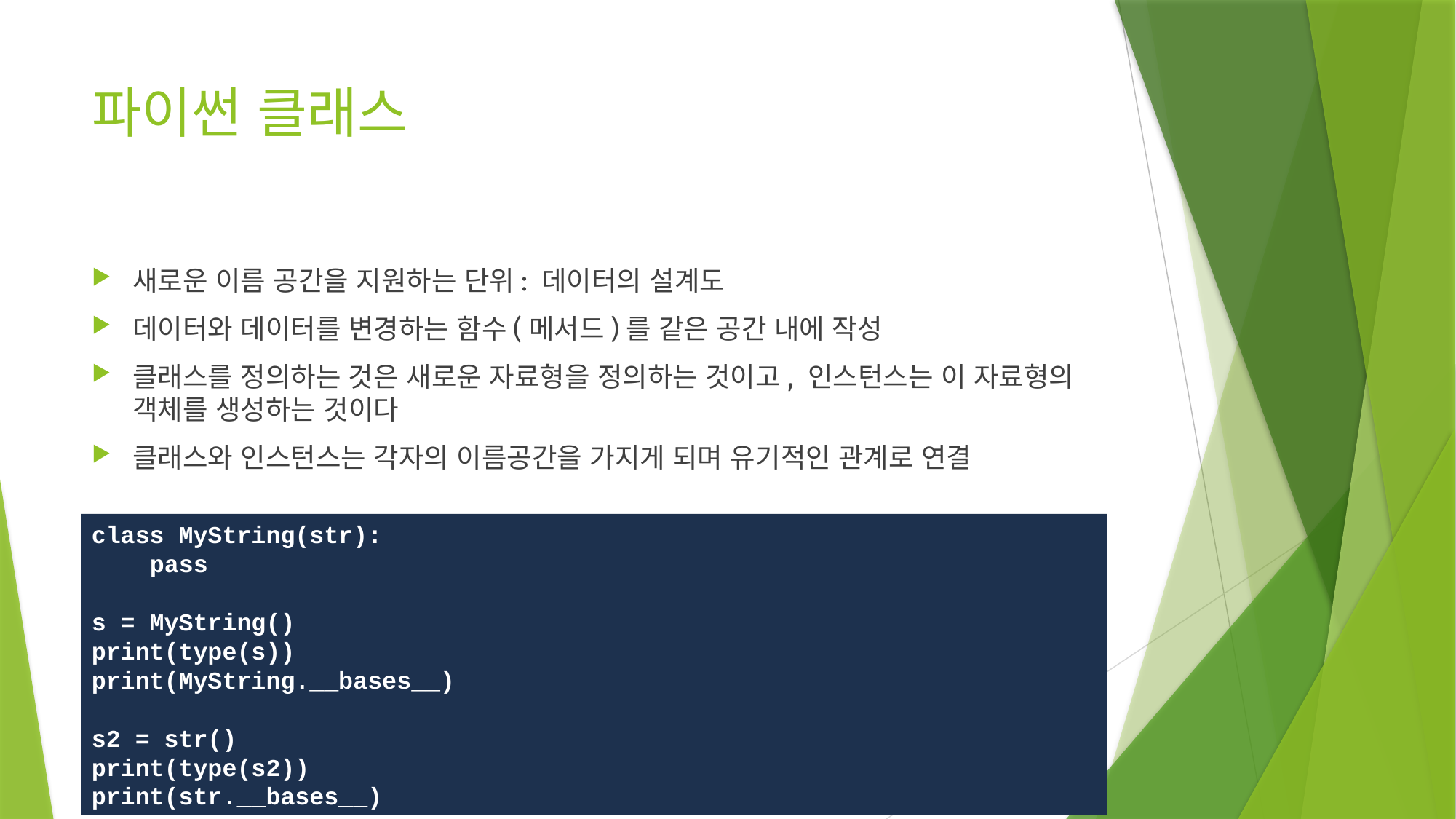

# 파이썬 클래스
새로운 이름 공간을 지원하는 단위: 데이터의 설계도
데이터와 데이터를 변경하는 함수(메서드)를 같은 공간 내에 작성
클래스를 정의하는 것은 새로운 자료형을 정의하는 것이고, 인스턴스는 이 자료형의 객체를 생성하는 것이다
클래스와 인스턴스는 각자의 이름공간을 가지게 되며 유기적인 관계로 연결
class MyString(str):
    pass
s = MyString()
print(type(s))
print(MyString.__bases__)
s2 = str()
print(type(s2))
print(str.__bases__)